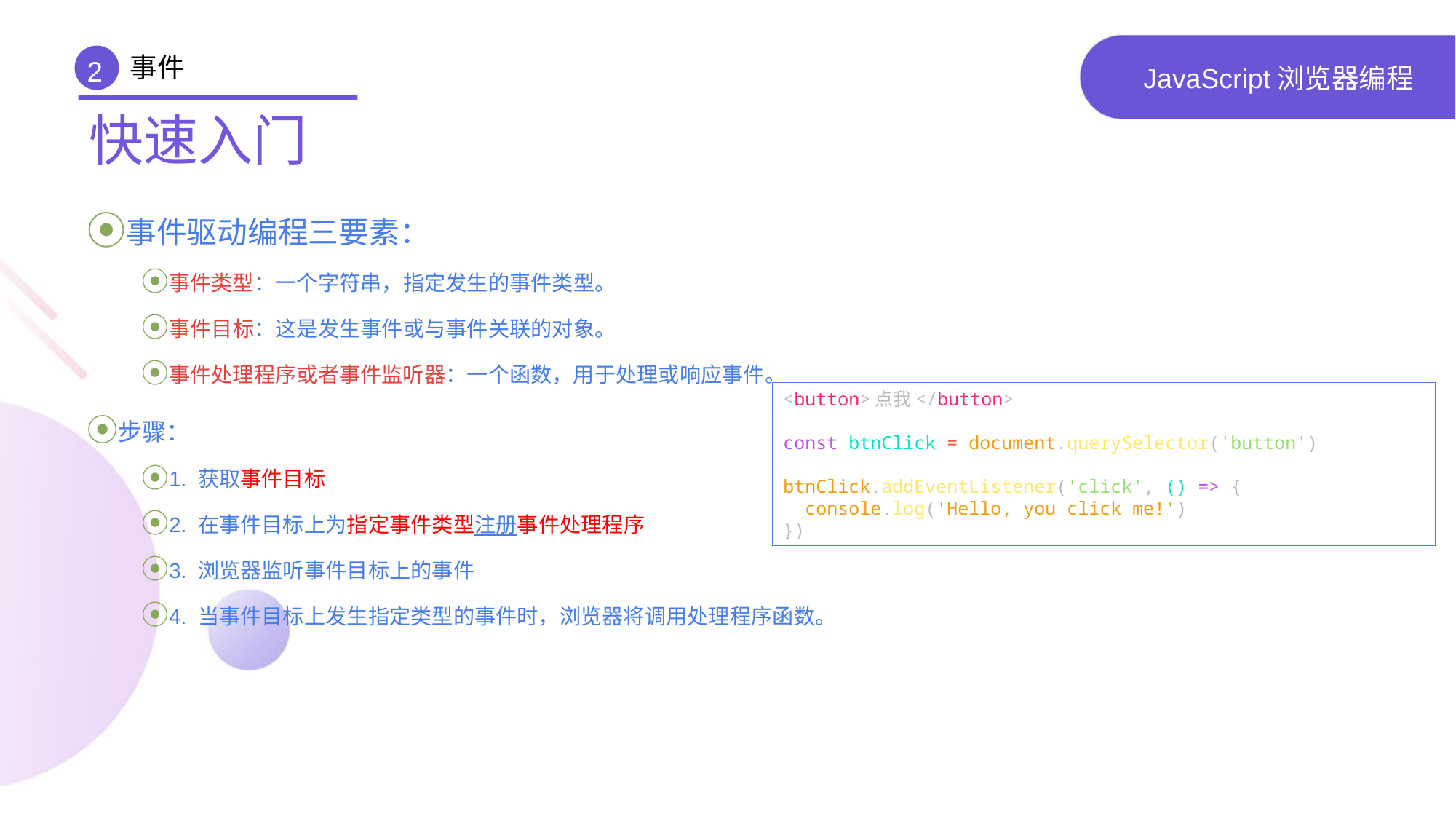

事件
2
# JavaScript浏览器编程
快速入门
事件驱动编程三要素：
事件类型：一个字符串，指定发生的事件类型。
事件目标：这是发生事件或与事件关联的对象。
事件处理程序或者事件监听器：一个函数，用于处理或响应事件。
步骤：
1. 获取事件目标
2. 在事件目标上为指定事件类型注册事件处理程序
3. 浏览器监听事件目标上的事件
4. 当事件目标上发生指定类型的事件时，浏览器将调用处理程序函数。
<button>点我</button>

const btnClick = document.querySelector('button')
btnClick.addEventListener('click', () => {
  console.log('Hello, you click me!')
})